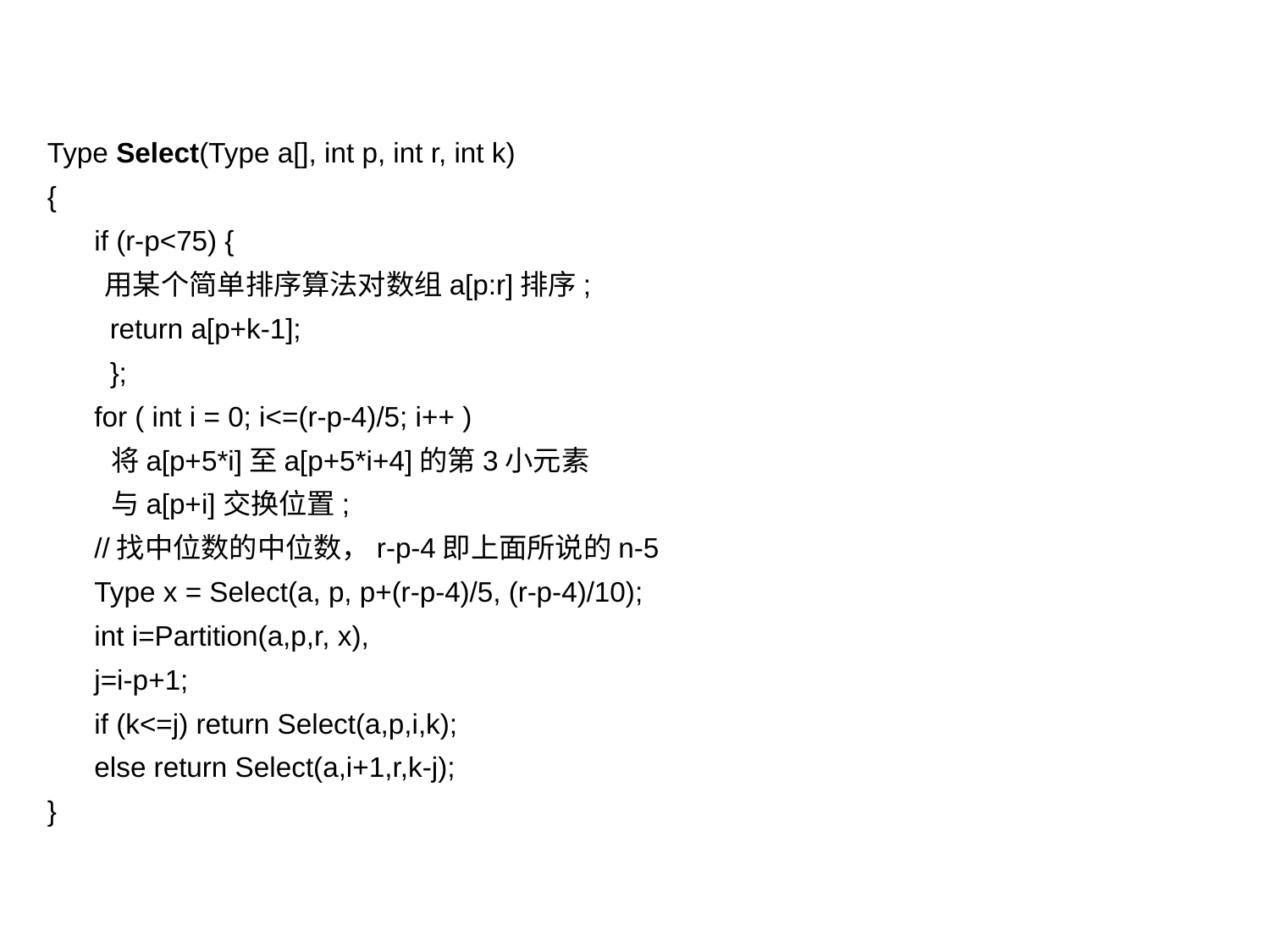

Type Select(Type a[], int p, int r, int k)
{
      if (r-p<75) {
        用某个简单排序算法对数组a[p:r]排序;
        return a[p+k-1];
        };
      for ( int i = 0; i<=(r-p-4)/5; i++ )
         将a[p+5*i]至a[p+5*i+4]的第3小元素
         与a[p+i]交换位置;
      //找中位数的中位数，r-p-4即上面所说的n-5
      Type x = Select(a, p, p+(r-p-4)/5, (r-p-4)/10);
      int i=Partition(a,p,r, x),
      j=i-p+1;
      if (k<=j) return Select(a,p,i,k);
      else return Select(a,i+1,r,k-j);
}